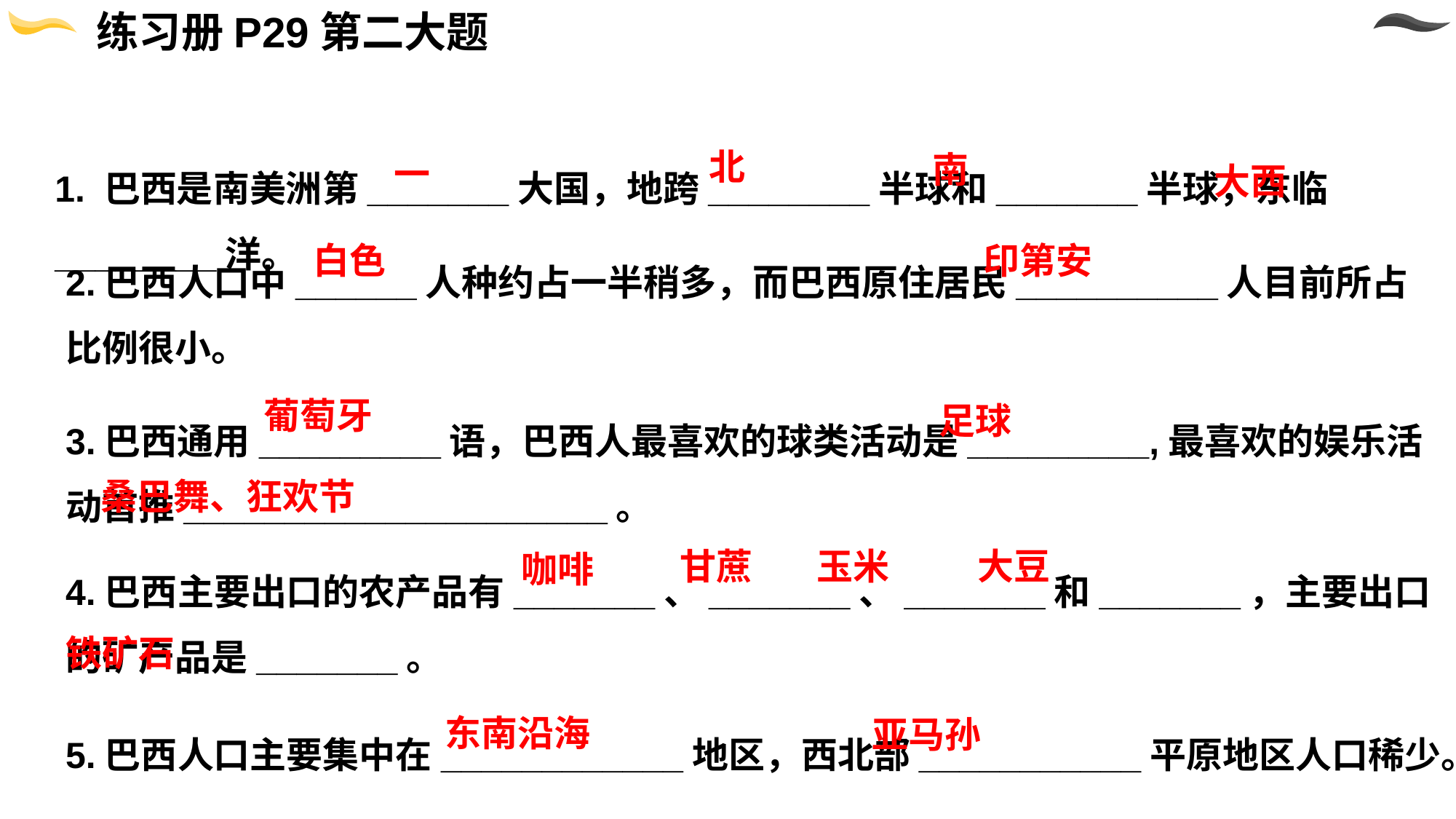

练习册P29第二大题
1. 巴西是南美洲第_______大国，地跨________半球和_______半球，东临________洋。
北
南
一
大西
2.巴西人口中______人种约占一半稍多，而巴西原住居民__________人目前所占比例很小。
白色
印第安
葡萄牙
3.巴西通用_________语，巴西人最喜欢的球类活动是_________,最喜欢的娱乐活动首推_____________________。
足球
桑巴舞、狂欢节
甘蔗
玉米
大豆
咖啡
4.巴西主要出口的农产品有_______、_______、_______和_______，主要出口的矿产品是_______。
铁矿石
5.巴西人口主要集中在____________地区，西北部___________平原地区人口稀少。
东南沿海
亚马孙